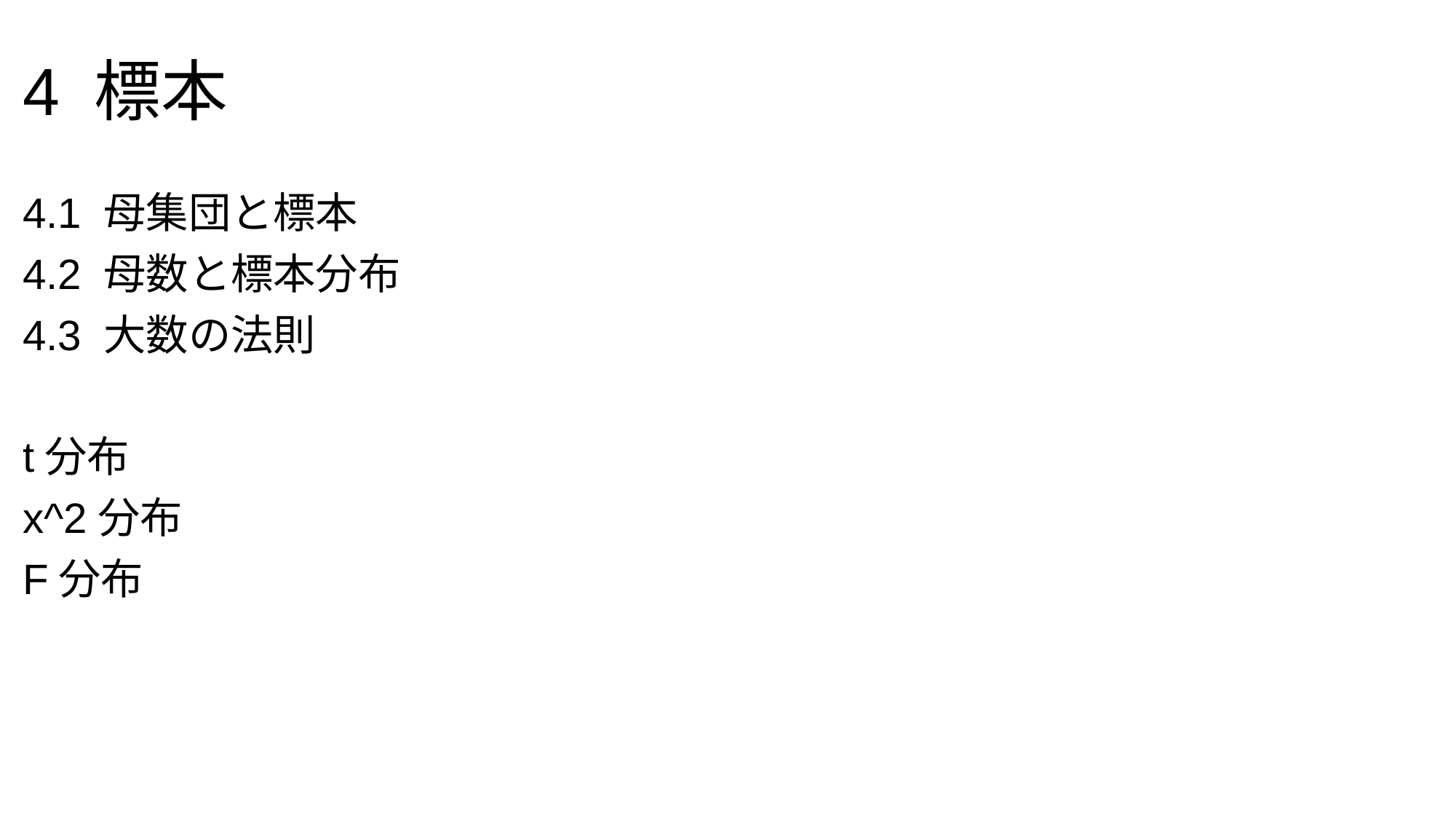

# 4 標本
4.1 母集団と標本
4.2 母数と標本分布
4.3 大数の法則

t分布
x^2分布
F分布